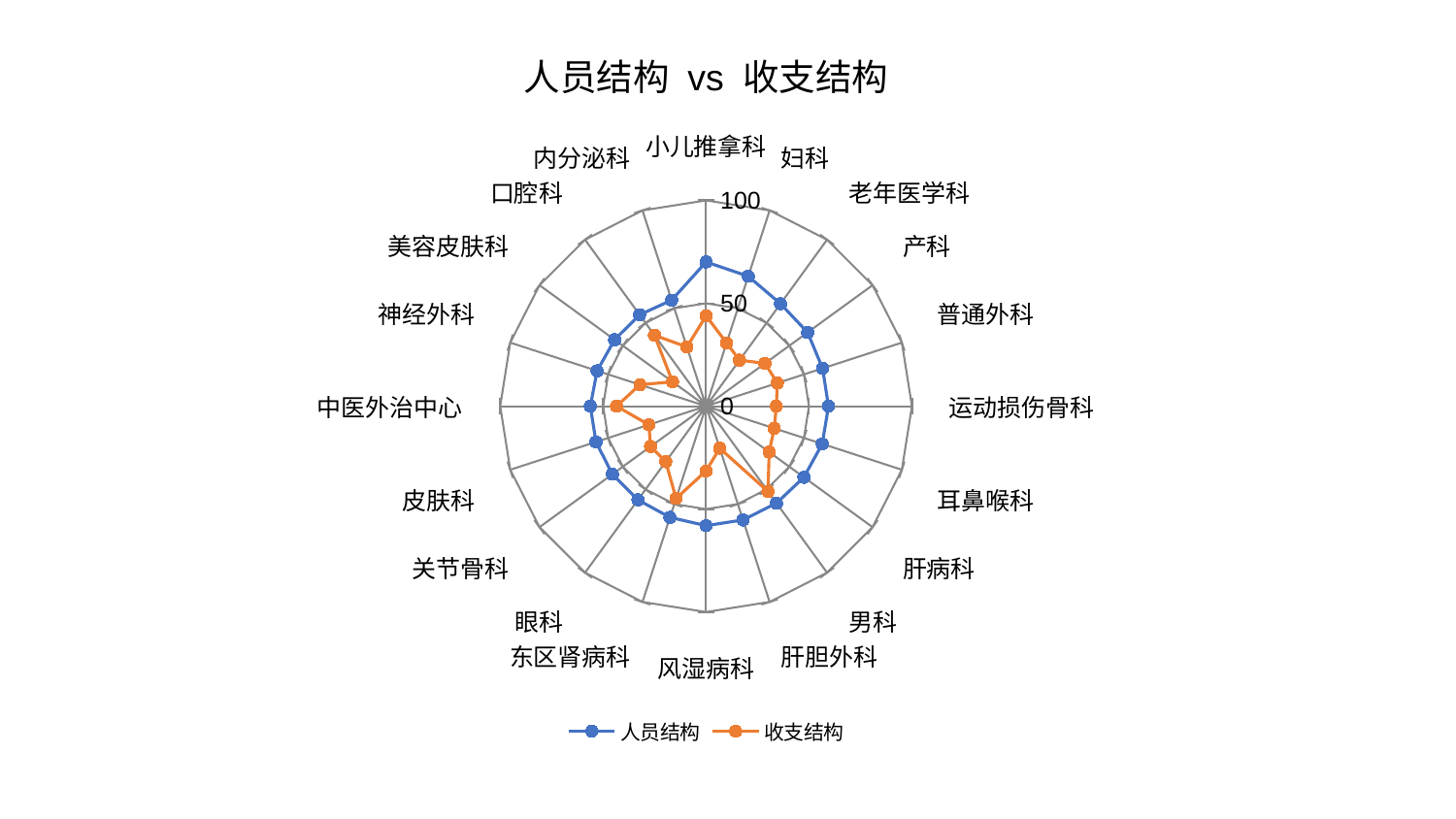

### Chart: 人员结构 vs 收支结构

| Category | 人员结构 | 收支结构 |
|---|---|---|
| 小儿推拿科 | 70.09382547852292 | 43.91111629974618 |
| 妇科 | 66.36809533125594 | 32.33845255394149 |
| 老年医学科 | 61.52919148316098 | 27.667631838386527 |
| 产科 | 61.0011517259956 | 35.38436981269748 |
| 普通外科 | 59.51865322494658 | 36.43076743684356 |
| 运动损伤骨科 | 59.46969193720183 | 34.14081405726082 |
| 耳鼻喉科 | 59.358563219059945 | 34.85235517283965 |
| 肝病科 | 58.7516754983615 | 37.92024036502474 |
| 男科 | 58.23200509304468 | 51.21173427015644 |
| 肝胆外科 | 58.107561941469896 | 21.490865916348394 |
| 风湿病科 | 58.049108330476095 | 31.452250255476475 |
| 东区肾病科 | 56.815719940612844 | 47.133667079857986 |
| 眼科 | 56.27355569450081 | 33.33416251246662 |
| 关节骨科 | 56.243590788471046 | 33.334209451449894 |
| 皮肤科 | 56.23188498147123 | 29.221632587131452 |
| 中医外治中心 | 56.21271483709702 | 43.483067166024476 |
| 神经外科 | 55.619857955974446 | 33.756387133014435 |
| 美容皮肤科 | 54.93336154043597 | 20.13180785929355 |
| 口腔科 | 54.91826675576095 | 42.655264624939726 |
| 内分泌科 | 54.15672023942964 | 30.23895803409406 |
9